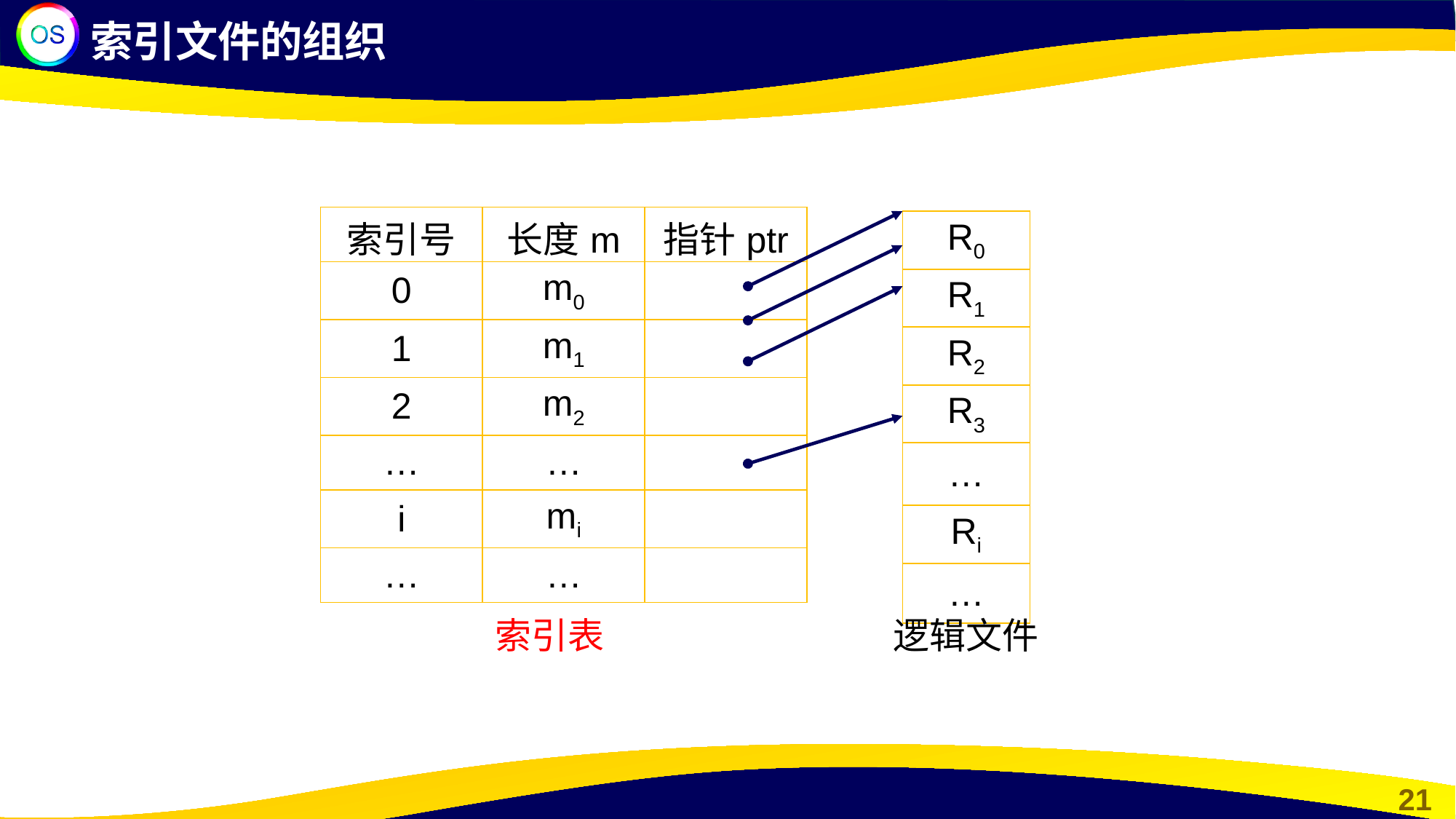

索引文件的组织
| 索引号 | 长度m | 指针ptr |
| --- | --- | --- |
| 0 | m0 |  |
| 1 | m1 |  |
| 2 | m2 |  |
| … | … |  |
| i | mi |  |
| … | … |  |

| R0 |
| --- |
| R1 |
| R2 |
| R3 |
| … |
| Ri |
| … |

索引表
逻辑文件